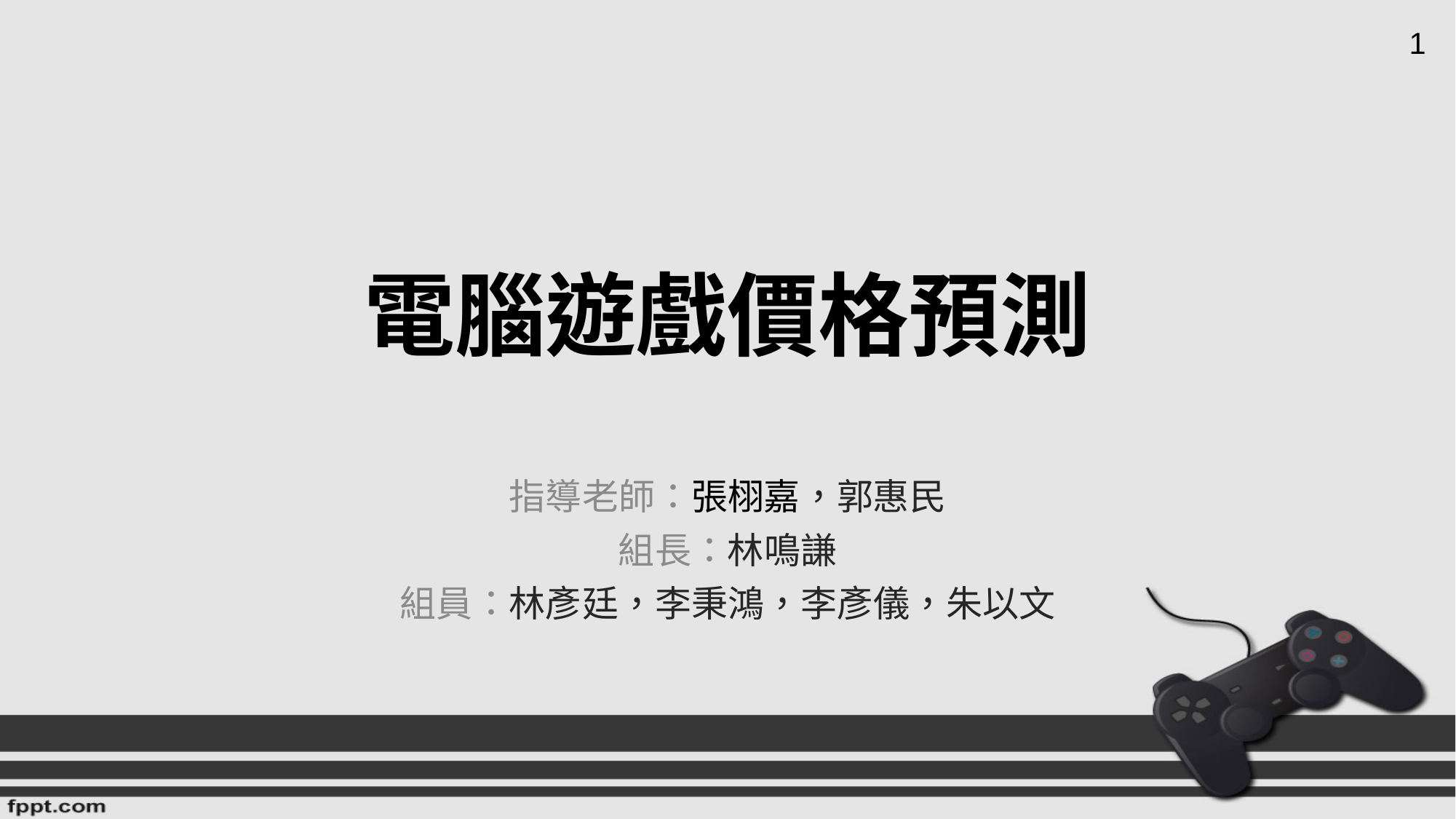

1
# 電腦遊戲價格預測
指導老師：張栩嘉，郭惠民
組長：林鳴謙
組員：林彥廷，李秉鴻，李彥儀，朱以文